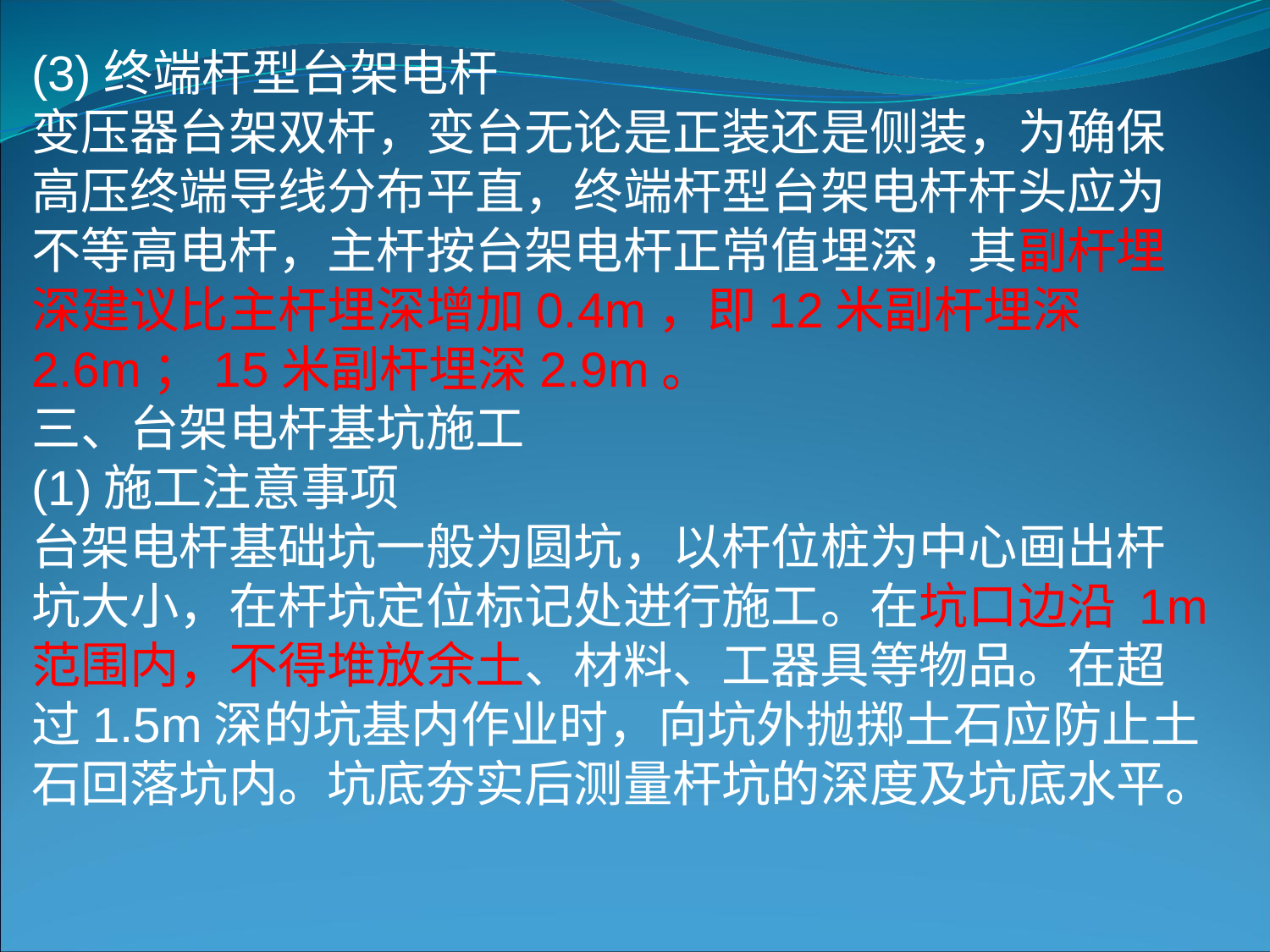

(3)终端杆型台架电杆
变压器台架双杆，变台无论是正装还是侧装，为确保高压终端导线分布平直，终端杆型台架电杆杆头应为不等高电杆，主杆按台架电杆正常值埋深，其副杆埋深建议比主杆埋深增加0.4m，即12米副杆埋深2.6m；15米副杆埋深2.9m。
三、台架电杆基坑施工
(1)施工注意事项
台架电杆基础坑一般为圆坑，以杆位桩为中心画出杆坑大小，在杆坑定位标记处进行施工。在坑口边沿 1m 范围内，不得堆放余土、材料、工器具等物品。在超过1.5m深的坑基内作业时，向坑外抛掷土石应防止土石回落坑内。坑底夯实后测量杆坑的深度及坑底水平。